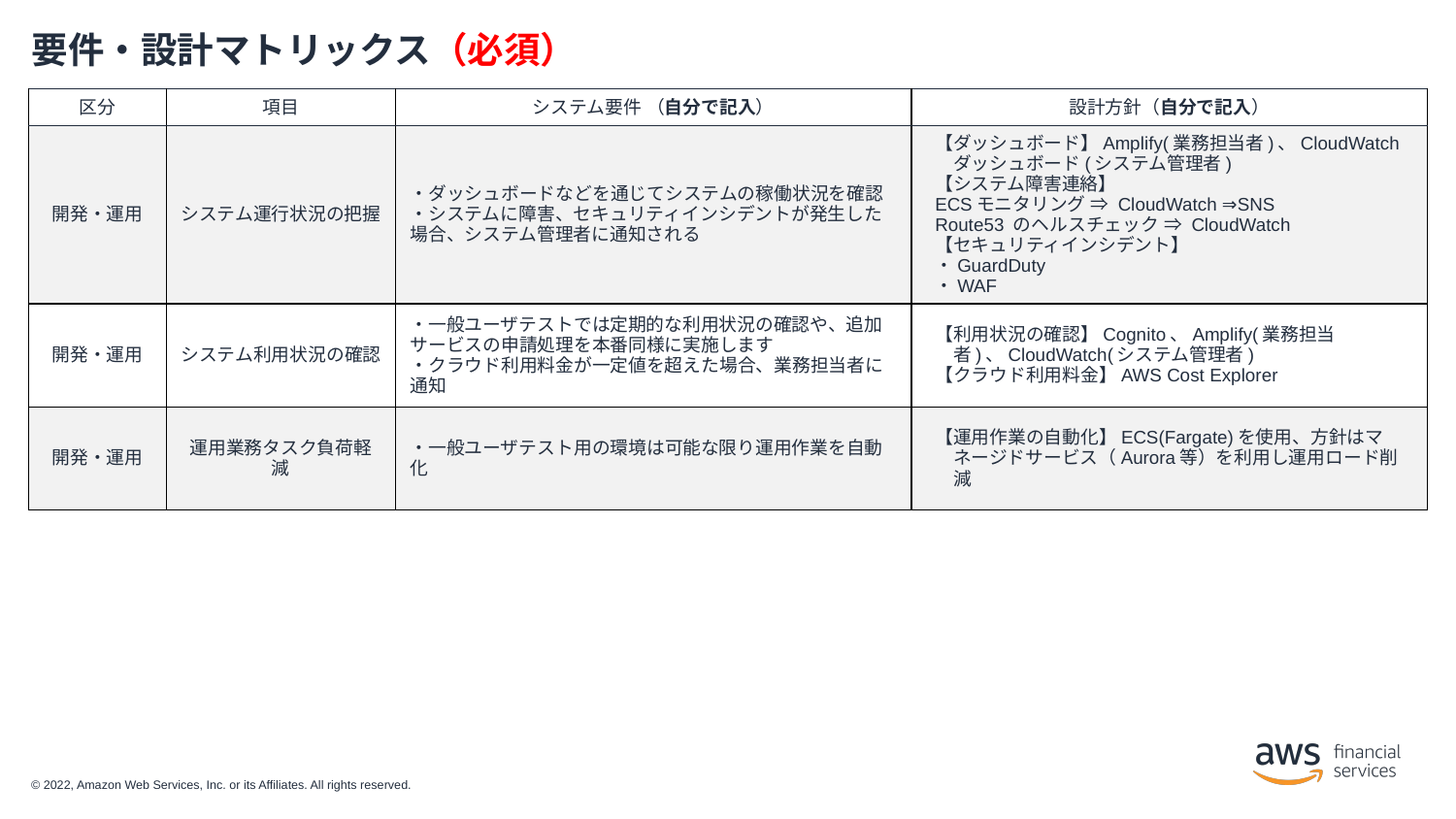

# 要件・設計マトリックス（必須）
| 区分 | 項目 | システム要件 （自分で記入） | 設計方針（自分で記入） |
| --- | --- | --- | --- |
| 開発・運用 | システム運行状況の把握 | ・ダッシュボードなどを通じてシステムの稼働状況を確認 ・システムに障害、セキュリティインシデントが発生した場合、システム管理者に通知される | 【ダッシュボード】Amplify(業務担当者)、CloudWatchダッシュボード(システム管理者) 【システム障害連絡】 ECSモニタリング ⇒ CloudWatch ⇒SNS Route53 のヘルスチェック ⇒ CloudWatch 【セキュリティインシデント】 ・GuardDuty ・WAF |
| 開発・運用 | システム利用状況の確認 | ・一般ユーザテストでは定期的な利用状況の確認や、追加サービスの申請処理を本番同様に実施します ・クラウド利用料金が一定値を超えた場合、業務担当者に通知 | 【利用状況の確認】Cognito、Amplify(業務担当者)、CloudWatch(システム管理者) 【クラウド利用料金】AWS Cost Explorer |
| 開発・運用 | 運用業務タスク負荷軽減 | ・一般ユーザテスト用の環境は可能な限り運用作業を自動化 | 【運用作業の自動化】ECS(Fargate)を使用、方針はマネージドサービス（Aurora等）を利用し運用ロード削減 |